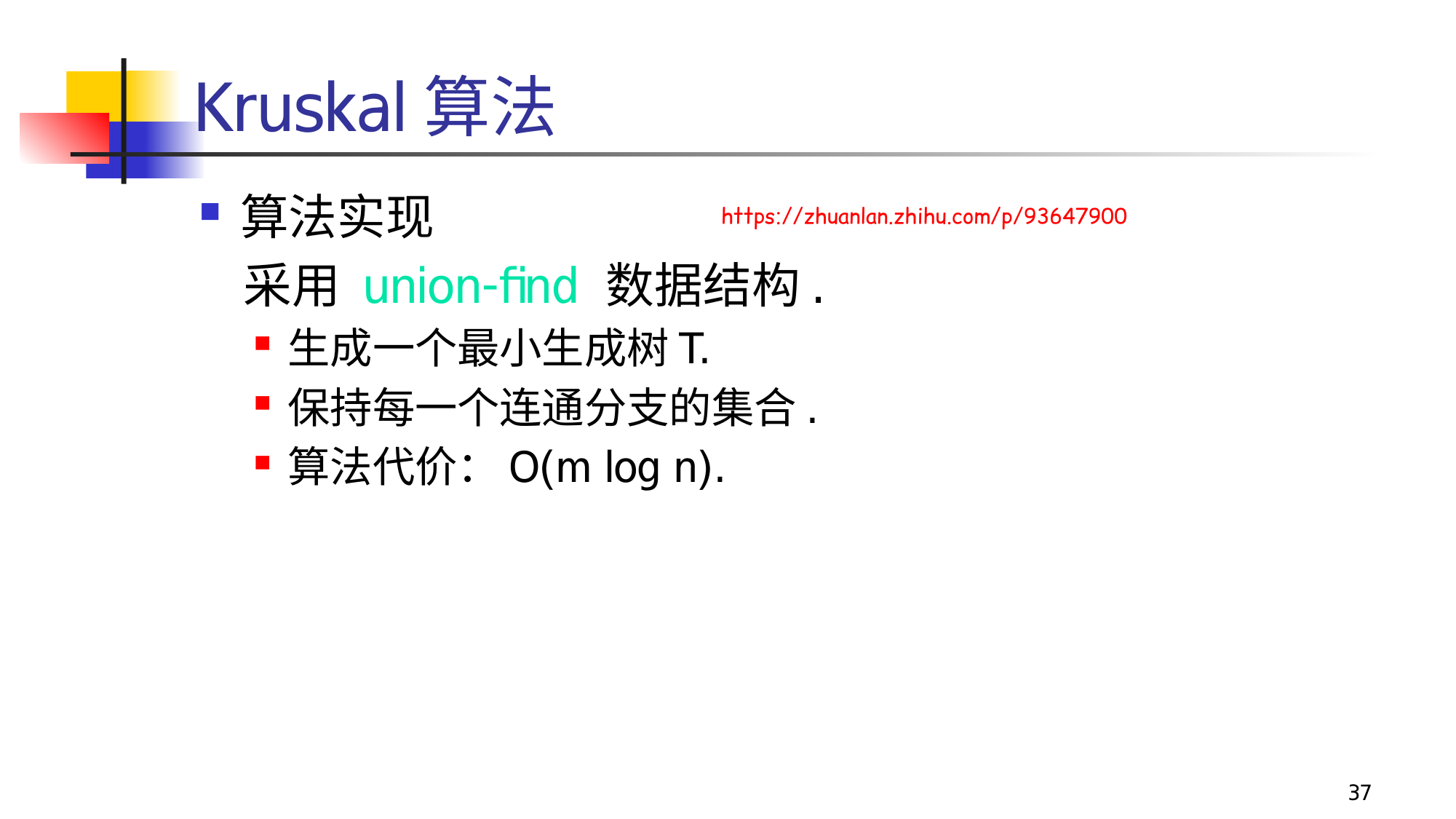

# Kruskal算法
算法实现
   采用 union-find 数据结构.
生成一个最小生成树T.
保持每一个连通分支的集合.
算法代价：O(m log n).

https://zhuanlan.zhihu.com/p/93647900
37